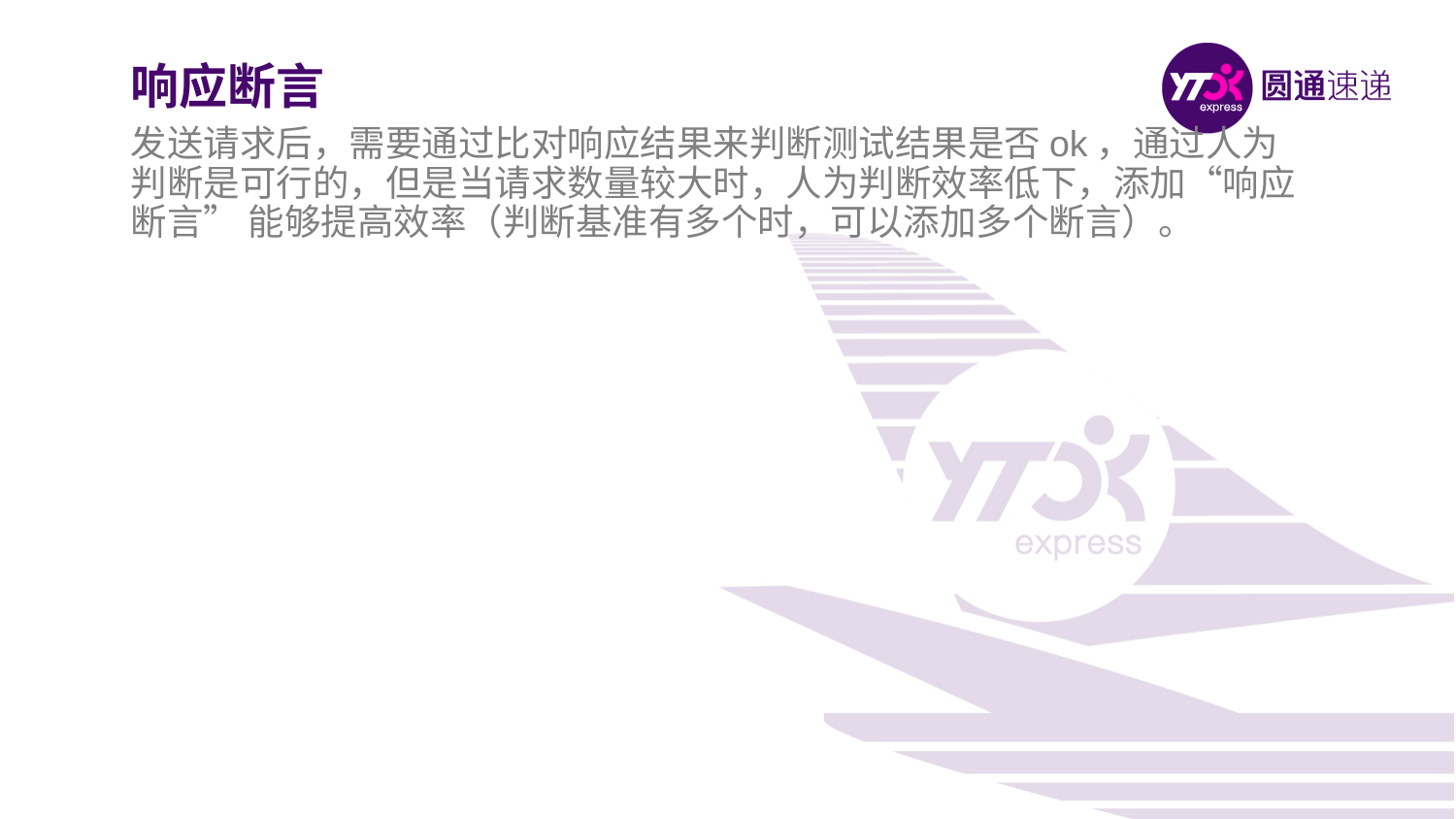

响应断言
发送请求后，需要通过比对响应结果来判断测试结果是否ok，通过人为判断是可行的，但是当请求数量较大时，人为判断效率低下，添加“响应断言” 能够提高效率（判断基准有多个时，可以添加多个断言）。